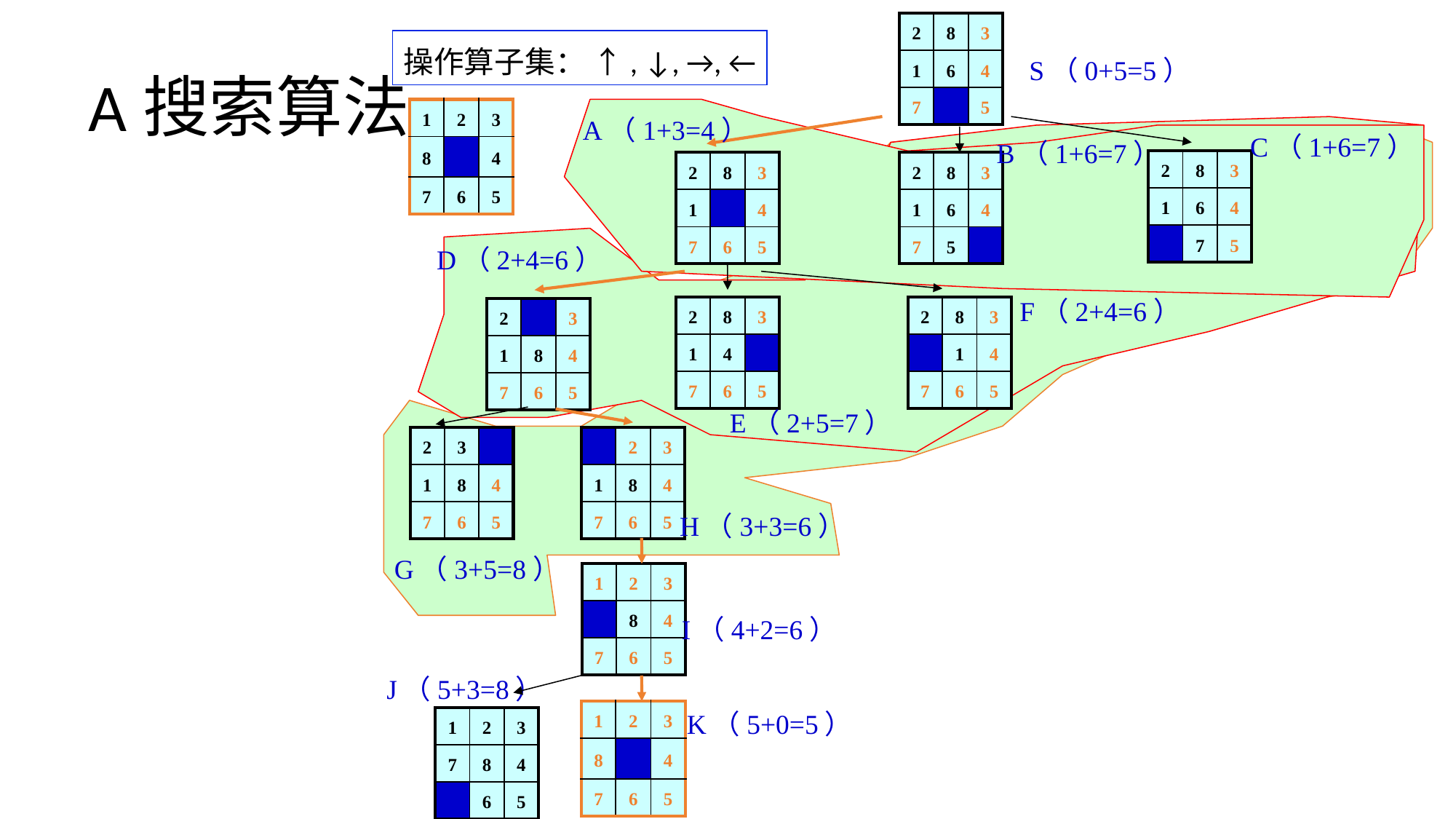

| 2 | 8 | 3 |
| --- | --- | --- |
| 1 | 6 | 4 |
| 7 |  | 5 |
操作算子集： ↑, ↓, →, ←
# A搜索算法
S（0+5=5）
| 1 | 2 | 3 |
| --- | --- | --- |
| 8 |  | 4 |
| 7 | 6 | 5 |

A（1+3=4）

C（1+6=7）

B（1+6=7）
| 2 | 8 | 3 |
| --- | --- | --- |
| 1 | 6 | 4 |
|  | 7 | 5 |
| 2 | 8 | 3 |
| --- | --- | --- |
| 1 |  | 4 |
| 7 | 6 | 5 |
| 2 | 8 | 3 |
| --- | --- | --- |
| 1 | 6 | 4 |
| 7 | 5 |  |
D（2+4=6）

F（2+4=6）
| 2 | 8 | 3 |
| --- | --- | --- |
| 1 | 4 |  |
| 7 | 6 | 5 |
| 2 | 8 | 3 |
| --- | --- | --- |
|  | 1 | 4 |
| 7 | 6 | 5 |
| 2 |  | 3 |
| --- | --- | --- |
| 1 | 8 | 4 |
| 7 | 6 | 5 |
E（2+5=7）

| 2 | 3 |  |
| --- | --- | --- |
| 1 | 8 | 4 |
| 7 | 6 | 5 |
|  | 2 | 3 |
| --- | --- | --- |
| 1 | 8 | 4 |
| 7 | 6 | 5 |
H（3+3=6）

G（3+5=8）
| 1 | 2 | 3 |
| --- | --- | --- |
|  | 8 | 4 |
| 7 | 6 | 5 |
I（4+2=6）
J（5+3=8）

| 1 | 2 | 3 |
| --- | --- | --- |
| 8 |  | 4 |
| 7 | 6 | 5 |
K（5+0=5）
| 1 | 2 | 3 |
| --- | --- | --- |
| 7 | 8 | 4 |
|  | 6 | 5 |